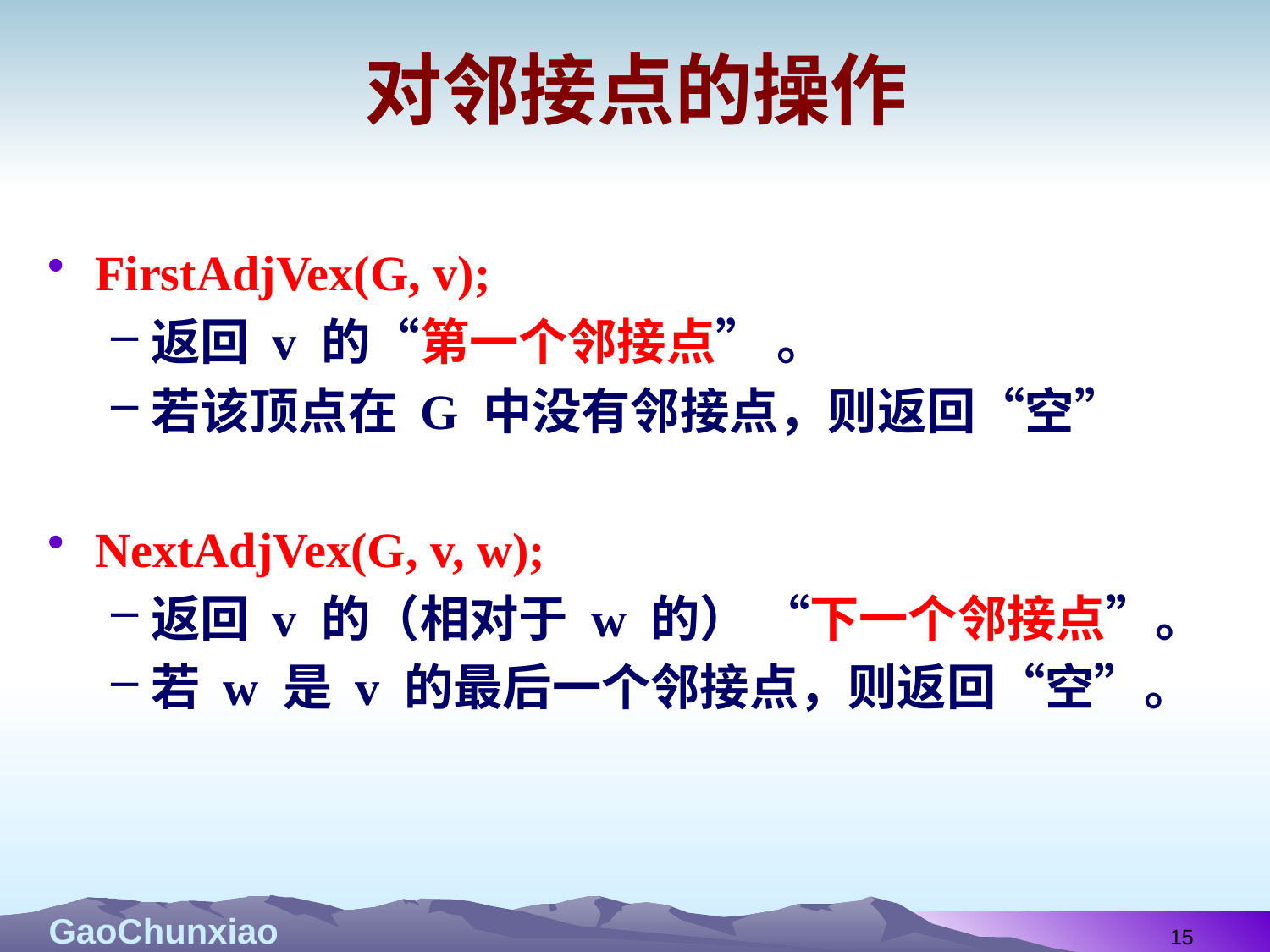

# 对邻接点的操作

FirstAdjVex(G, v);
返回 v 的“第一个邻接点” 。
若该顶点在 G 中没有邻接点，则返回“空”

NextAdjVex(G, v, w);
返回 v 的（相对于 w 的） “下一个邻接点”。
若 w 是 v 的最后一个邻接点，则返回“空”。
15